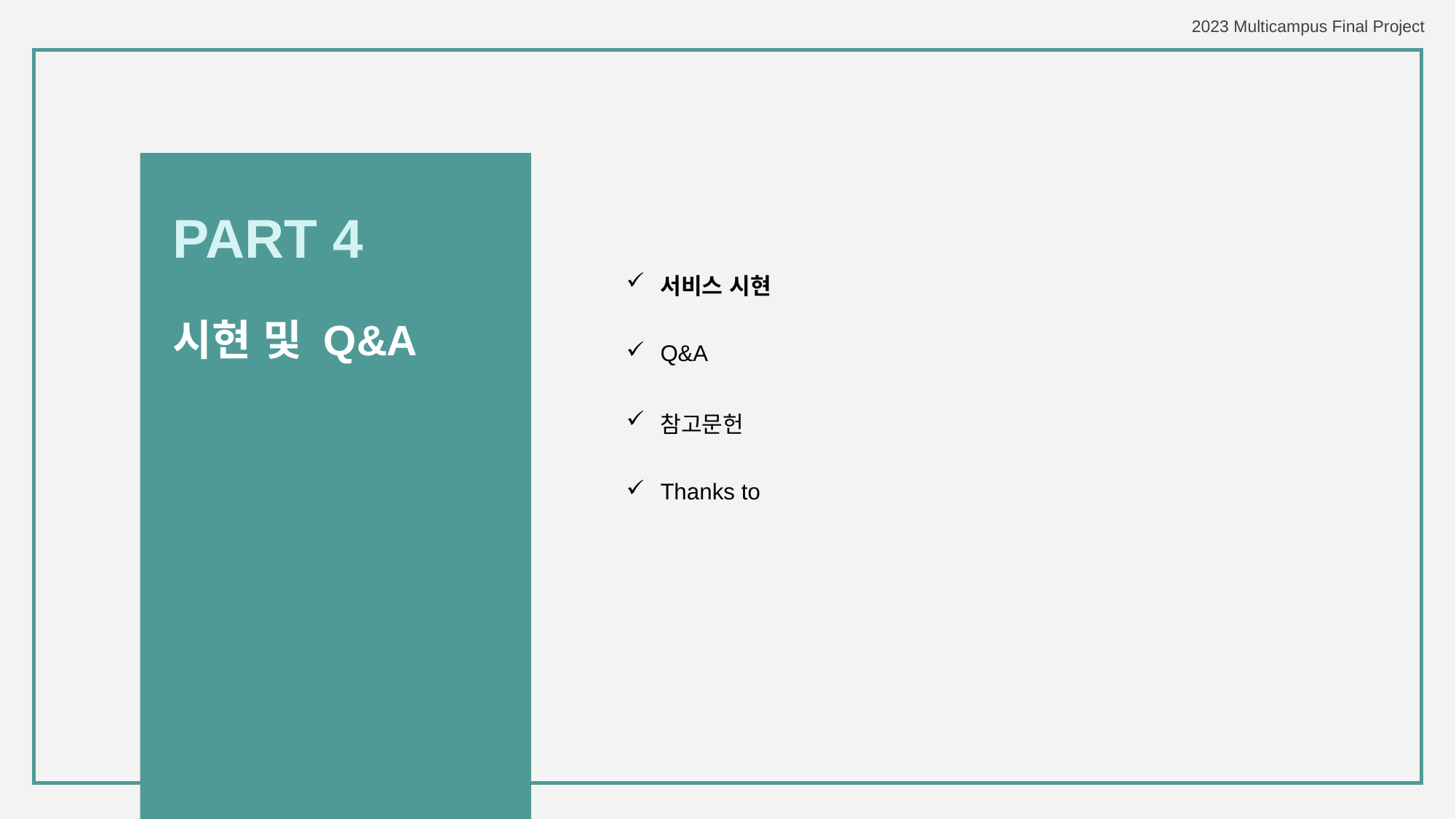

PART 4
| 서비스 시현 |  |
| --- | --- |
| Q&A |  |
| 참고문헌 |  |
| Thanks to |  |
|  |  |
시현 및 Q&A